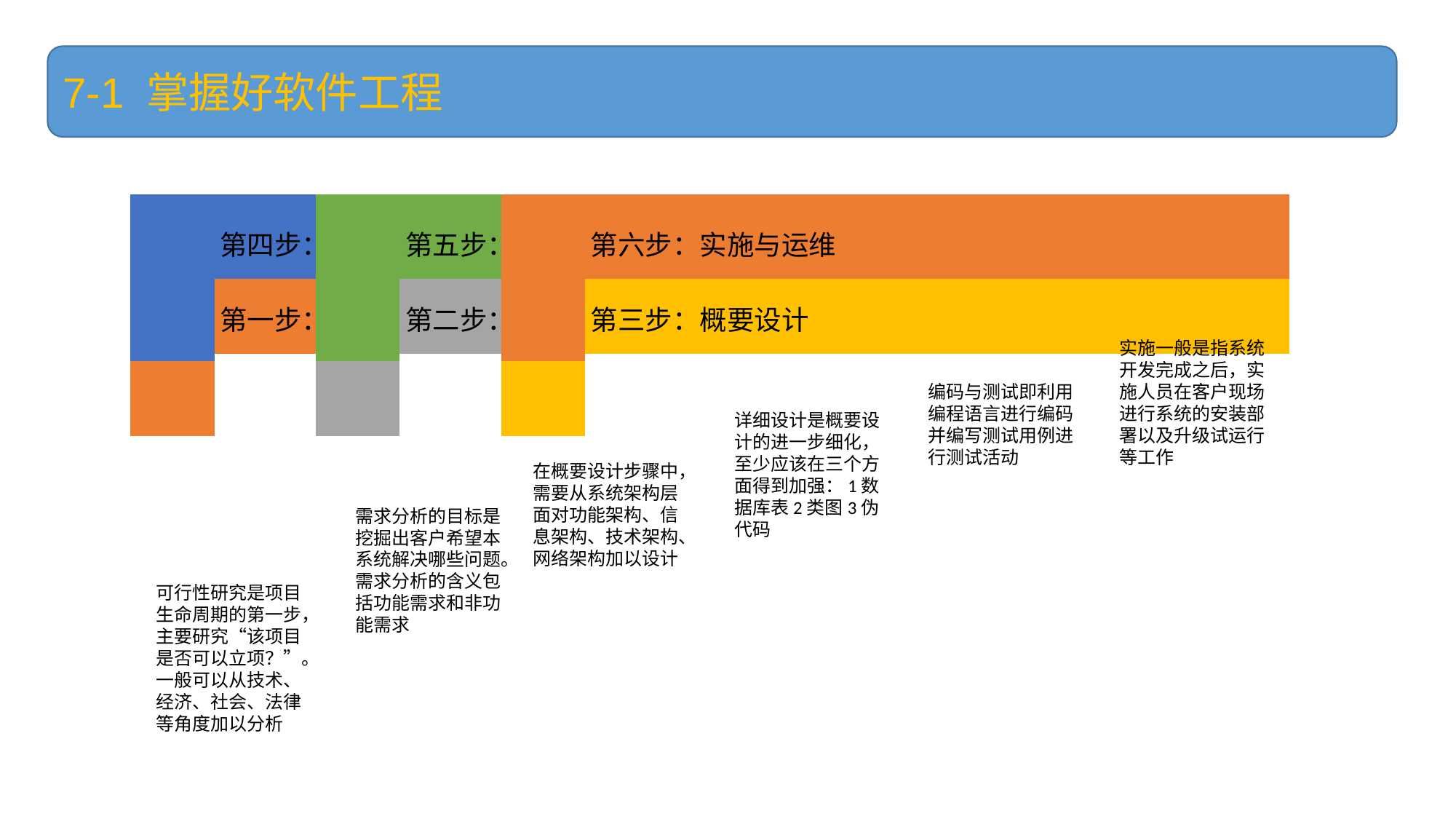

7-1 掌握好软件工程
第一步：可行性分析
第二步：需求分析
第三步：概要设计
第四步：详细设计
第五步：编码与测试
第六步：实施与运维
实施一般是指系统开发完成之后，实施人员在客户现场进行系统的安装部署以及升级试运行等工作
编码与测试即利用编程语言进行编码并编写测试用例进行测试活动
详细设计是概要设计的进一步细化，至少应该在三个方面得到加强：1数据库表2类图3伪代码
在概要设计步骤中，需要从系统架构层面对功能架构、信息架构、技术架构、网络架构加以设计
需求分析的目标是挖掘出客户希望本系统解决哪些问题。需求分析的含义包括功能需求和非功能需求
可行性研究是项目生命周期的第一步，主要研究“该项目是否可以立项？”。一般可以从技术、经济、社会、法律等角度加以分析